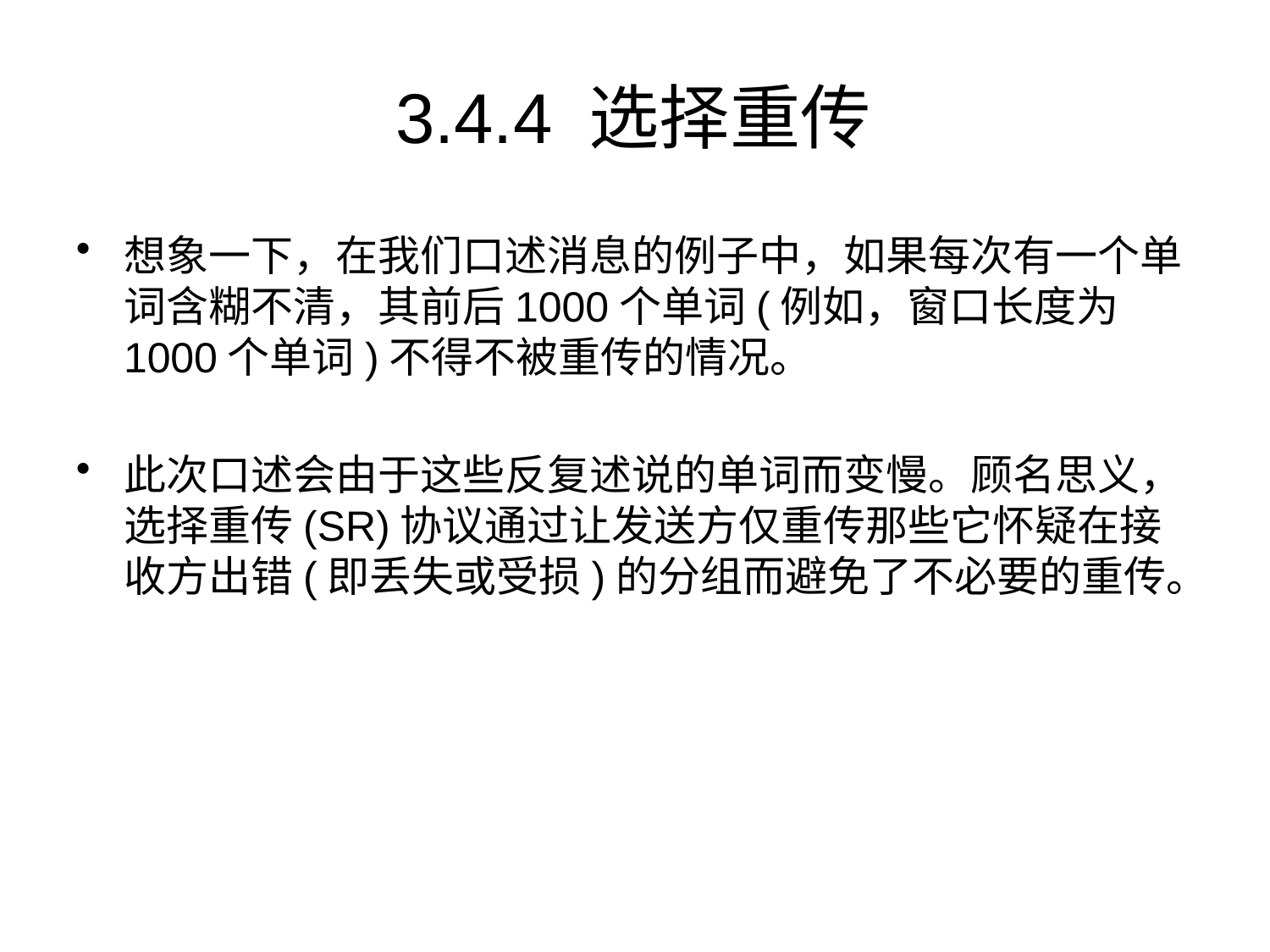

# 3.4.4 选择重传
想象一下，在我们口述消息的例子中，如果每次有一个单词含糊不清，其前后1000个单词(例如，窗口长度为1000个单词)不得不被重传的情况。

此次口述会由于这些反复述说的单词而变慢。顾名思义，选择重传(SR)协议通过让发送方仅重传那些它怀疑在接收方出错(即丢失或受损)的分组而避免了不必要的重传。